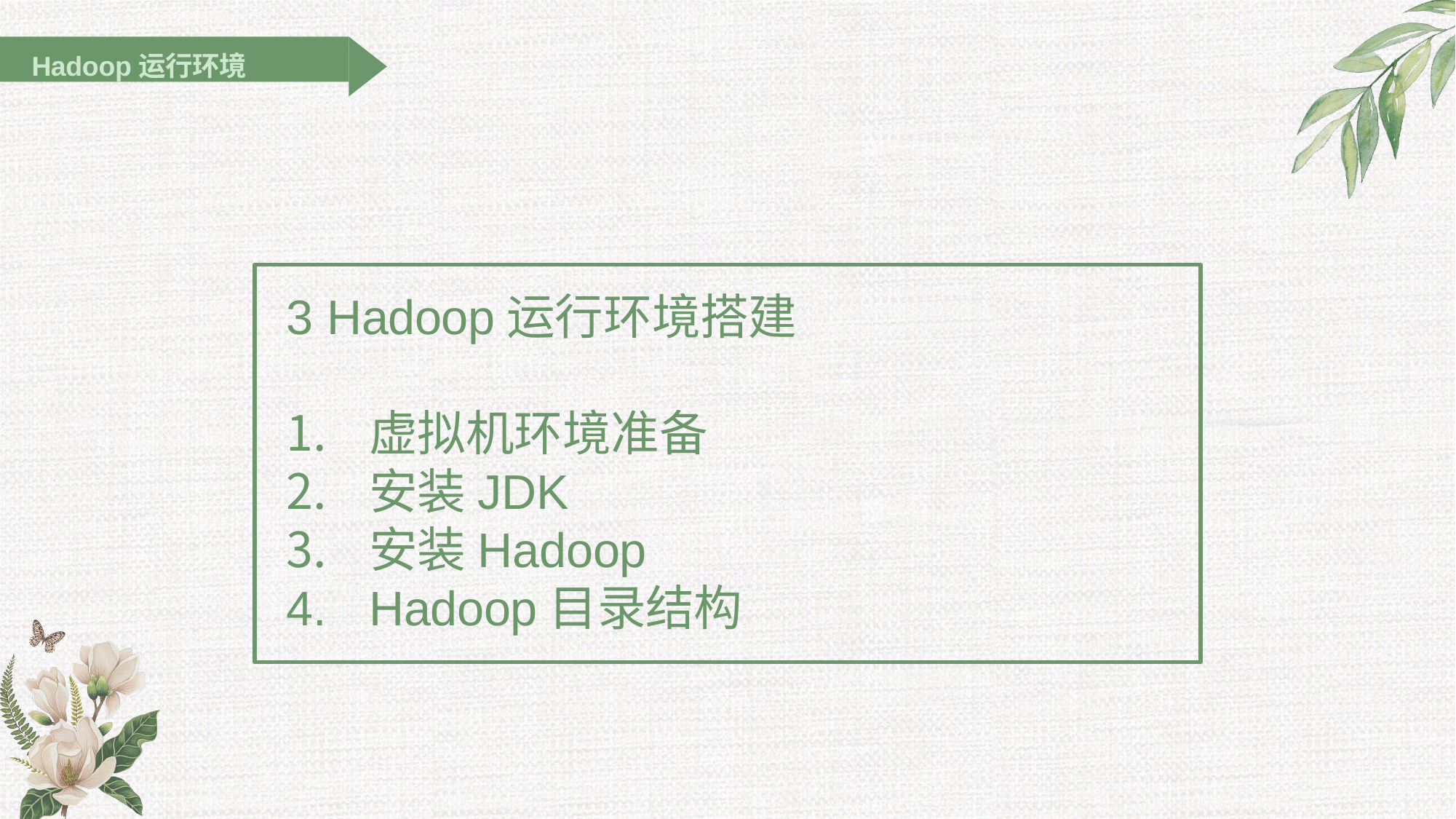

Hadoop运行环境

# 3 Hadoop运行环境搭建
虚拟机环境准备
安装JDK
安装Hadoop
Hadoop目录结构